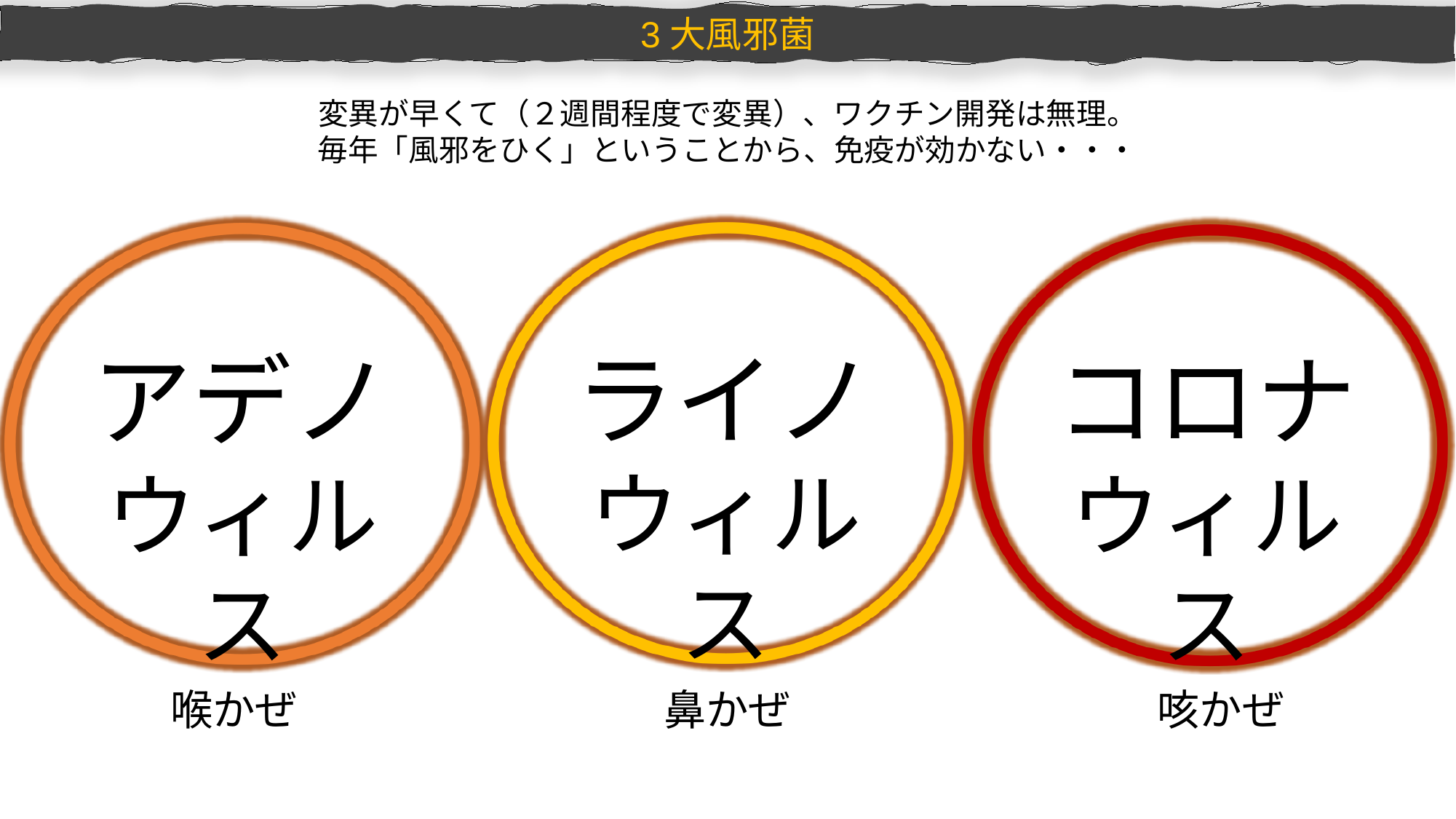

3大風邪菌
変異が早くて（２週間程度で変異）、ワクチン開発は無理。
毎年「風邪をひく」ということから、免疫が効かない・・・

ライノ
ウィルス
アデノ
ウィルス
コロナ
ウィルス
喉かぜ
鼻かぜ
咳かぜ